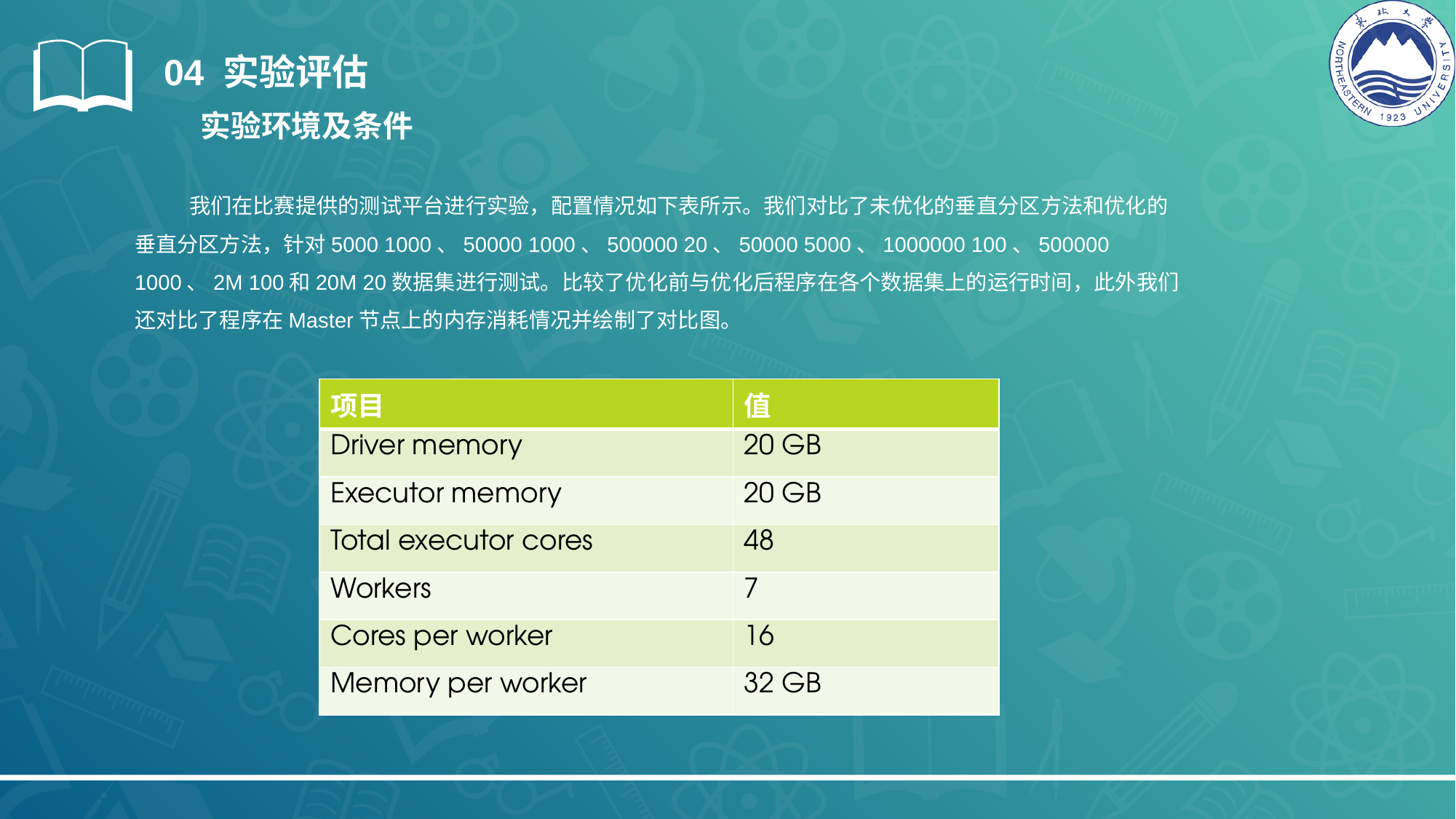

04 实验评估
实验环境及条件
我们在比赛提供的测试平台进行实验，配置情况如下表所示。我们对比了未优化的垂直分区方法和优化的垂直分区方法，针对5000 1000、50000 1000、500000 20、50000 5000、1000000 100、500000 1000、2M 100和20M 20数据集进行测试。比较了优化前与优化后程序在各个数据集上的运行时间，此外我们还对比了程序在Master节点上的内存消耗情况并绘制了对比图。
| 项目 | 值 |
| --- | --- |
| Driver memory | 20 GB |
| Executor memory | 20 GB |
| Total executor cores | 48 |
| Workers | 7 |
| Cores per worker | 16 |
| Memory per worker | 32 GB |